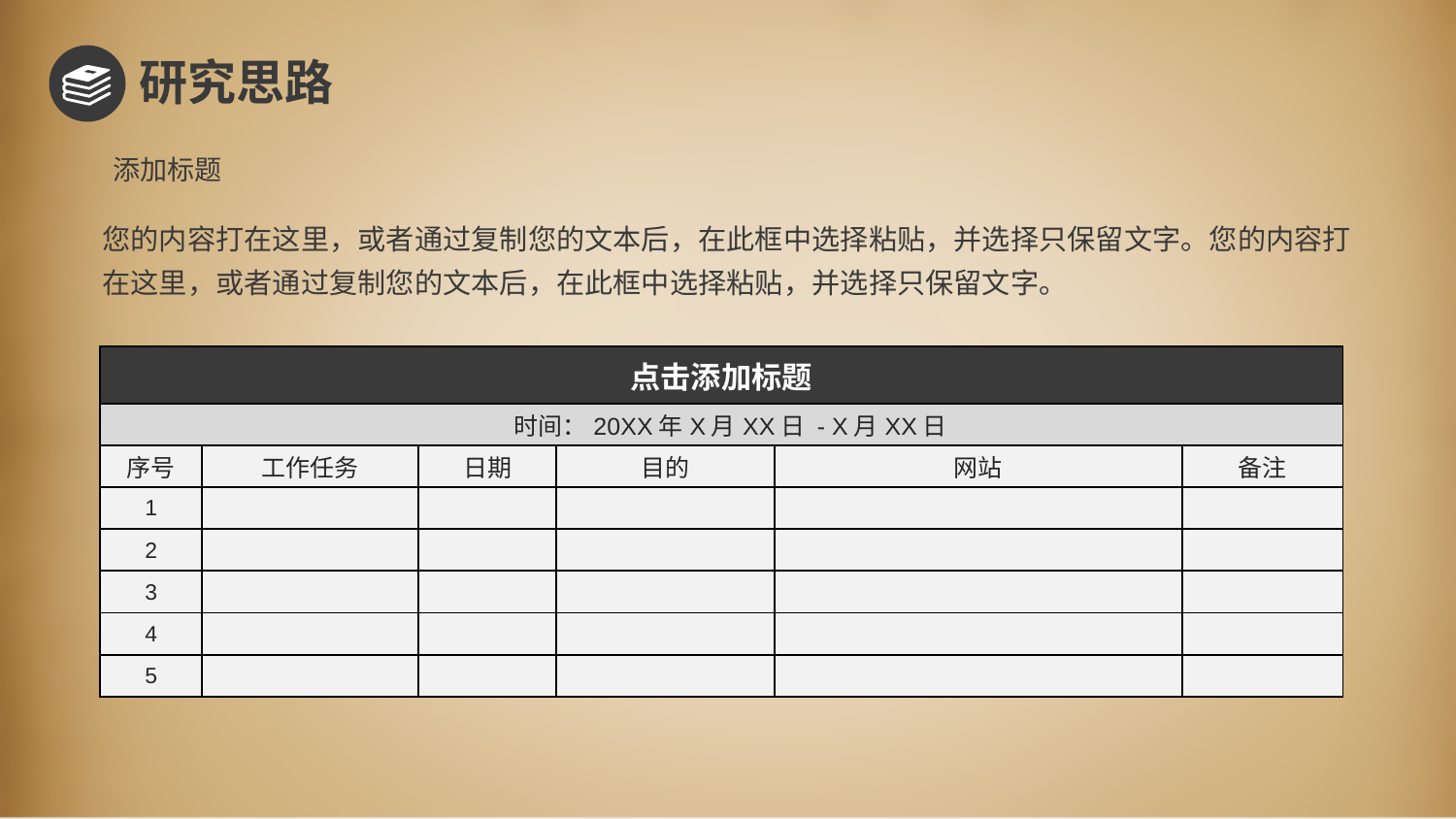

研究思路

添加标题
您的内容打在这里，或者通过复制您的文本后，在此框中选择粘贴，并选择只保留文字。您的内容打在这里，或者通过复制您的文本后，在此框中选择粘贴，并选择只保留文字。
| 点击添加标题 |  |  |  |  |  |
| --- | --- | --- | --- | --- | --- |
| 时间：20XX年X月XX日 - X月XX日 |  |  |  |  |  |
| 序号 | 工作任务 | 日期 | 目的 | 网站 | 备注 |
| 1 |  |  |  |  |  |
| 2 |  |  |  |  |  |
| 3 |  |  |  |  |  |
| 4 |  |  |  |  |  |
| 5 |  |  |  |  |  |